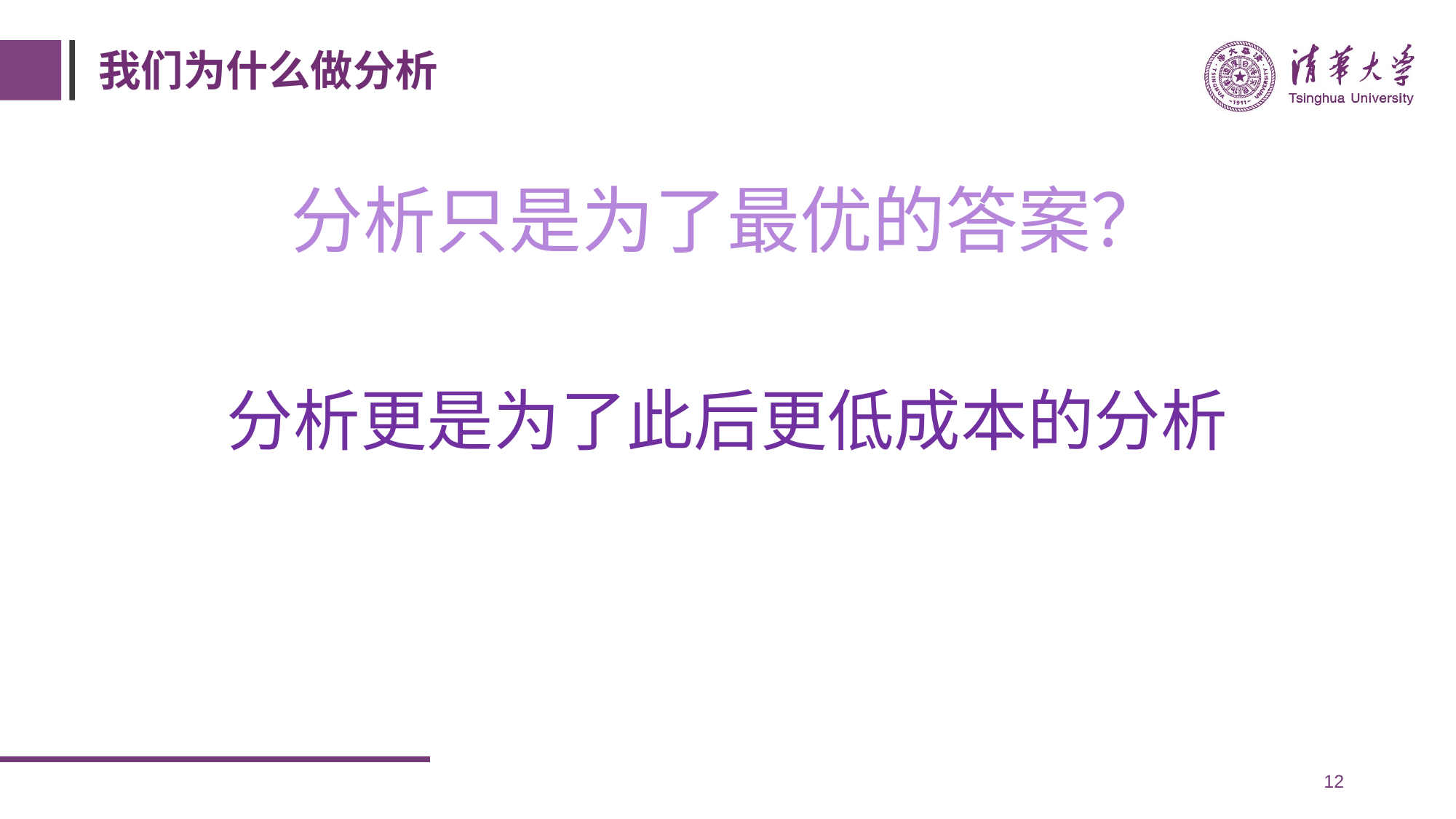

# 我们为什么做分析
分析只是为了最优的答案？
分析更是为了此后更低成本的分析